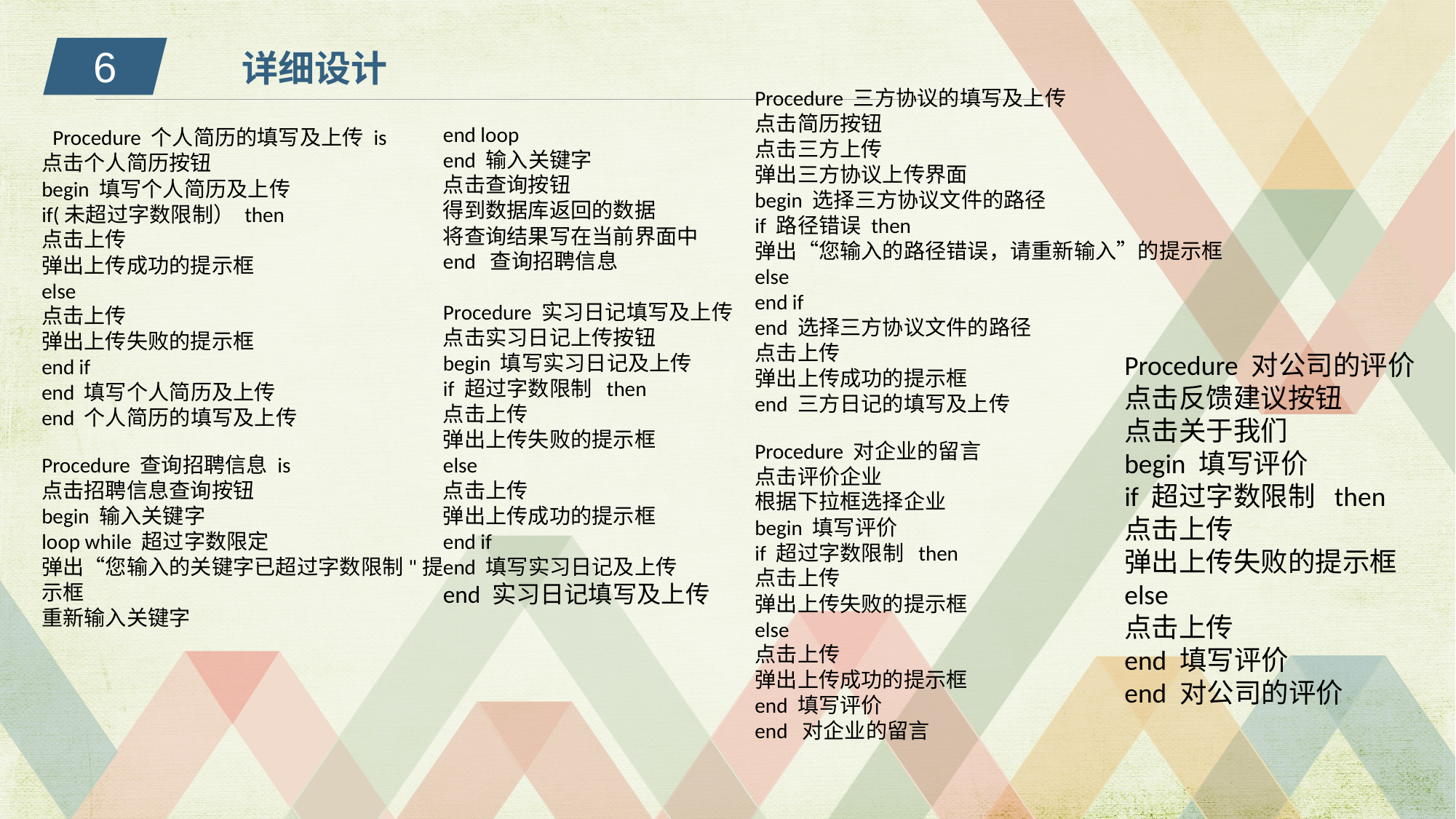

6

详细设计
Procedure 三方协议的填写及上传
点击简历按钮
点击三方上传
弹出三方协议上传界面
begin 选择三方协议文件的路径
if 路径错误 then
弹出“您输入的路径错误，请重新输入”的提示框
else
end if
end 选择三方协议文件的路径
点击上传
弹出上传成功的提示框
end 三方日记的填写及上传

Procedure 对企业的留言
点击评价企业
根据下拉框选择企业
begin 填写评价
if 超过字数限制  then
点击上传
弹出上传失败的提示框
else
点击上传
弹出上传成功的提示框
end 填写评价
end  对企业的留言

  Procedure 个人简历的填写及上传 is
点击个人简历按钮
begin 填写个人简历及上传
if(未超过字数限制） then
点击上传
弹出上传成功的提示框
else
点击上传
弹出上传失败的提示框
end if
end 填写个人简历及上传
end 个人简历的填写及上传

Procedure 查询招聘信息 is
点击招聘信息查询按钮
begin 输入关键字
loop while 超过字数限定
弹出“您输入的关键字已超过字数限制"提示框
重新输入关键字

end loop
end 输入关键字
点击查询按钮
得到数据库返回的数据
将查询结果写在当前界面中
end  查询招聘信息

Procedure 实习日记填写及上传
点击实习日记上传按钮
begin 填写实习日记及上传
if 超过字数限制  then
点击上传
弹出上传失败的提示框
else
点击上传
弹出上传成功的提示框
end if
end 填写实习日记及上传
end 实习日记填写及上传

Procedure 对公司的评价
点击反馈建议按钮
点击关于我们
begin 填写评价
if 超过字数限制  then
点击上传
弹出上传失败的提示框
else
点击上传
end 填写评价
end 对公司的评价